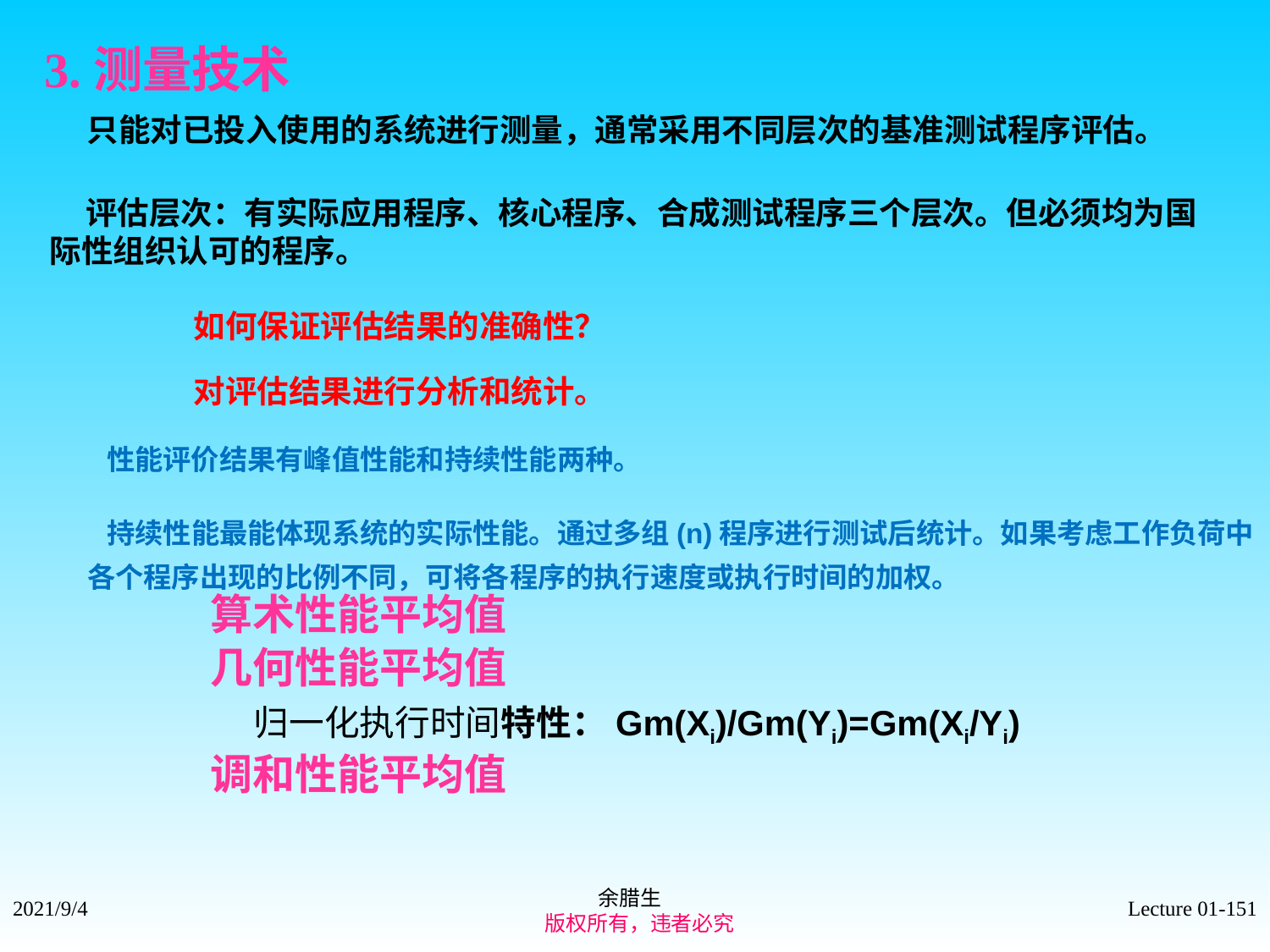

3.测量技术
    只能对已投入使用的系统进行测量，通常采用不同层次的基准测试程序评估。
    评估层次：有实际应用程序、核心程序、合成测试程序三个层次。但必须均为国际性组织认可的程序。
    如何保证评估结果的准确性？
    对评估结果进行分析和统计。
  性能评价结果有峰值性能和持续性能两种。
  持续性能最能体现系统的实际性能。通过多组(n)程序进行测试后统计。如果考虑工作负荷中各个程序出现的比例不同，可将各程序的执行速度或执行时间的加权。

算术性能平均值
几何性能平均值
归一化执行时间特性：Gm(Xi)/Gm(Yi)=Gm(Xi/Yi)
调和性能平均值
余腊生
 版权所有，违者必究
2021/9/4
Lecture 01-151